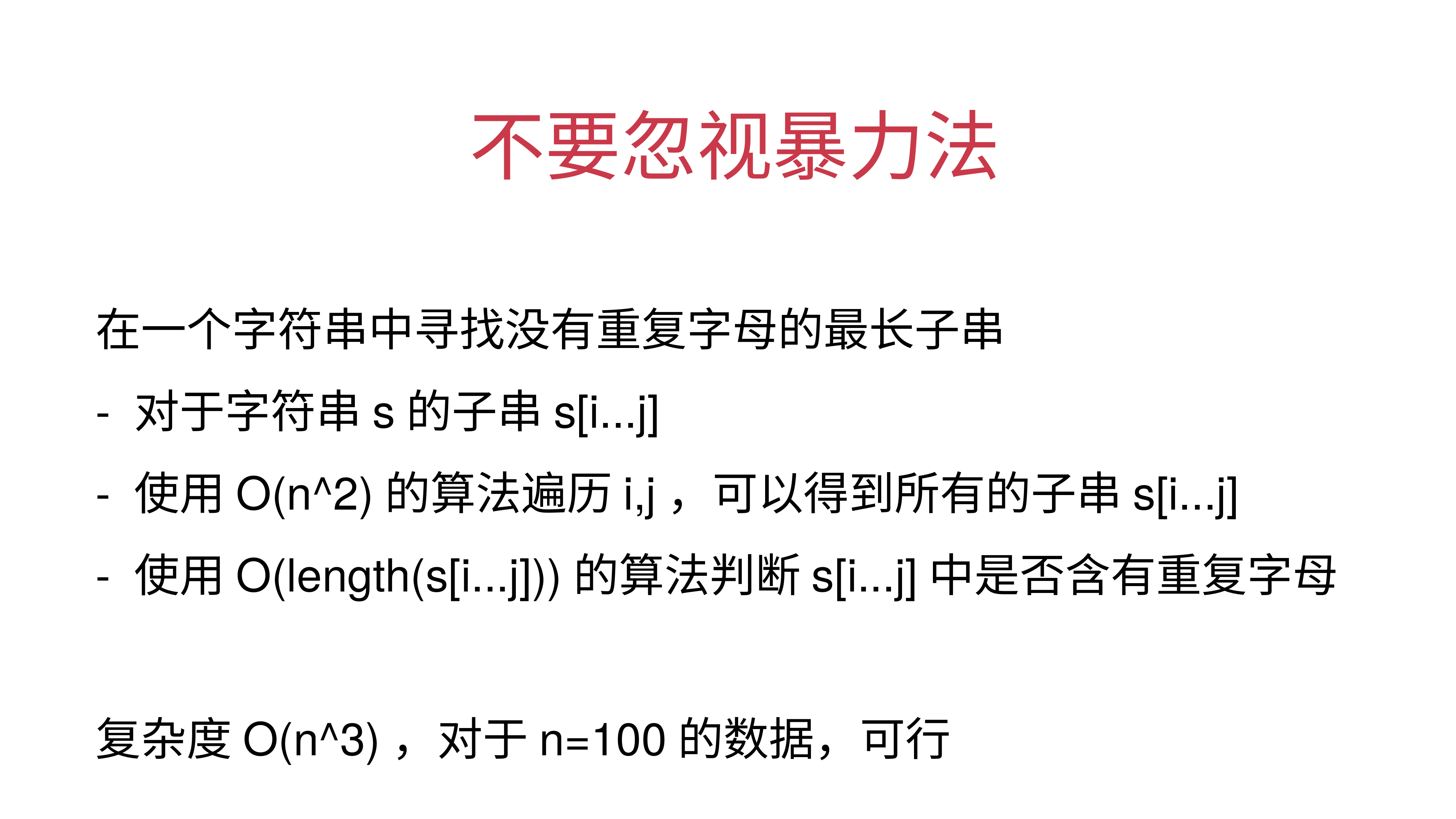

# 不要忽视暴力法
在一个字符串中寻找没有重复字母的最长子串
- 对于字符串s的子串s[i...j]
- 使用O(n^2)的算法遍历i,j，可以得到所有的子串s[i...j]
- 使用O(length(s[i...j]))的算法判断s[i...j]中是否含有重复字母

复杂度O(n^3)，对于n=100的数据，可行